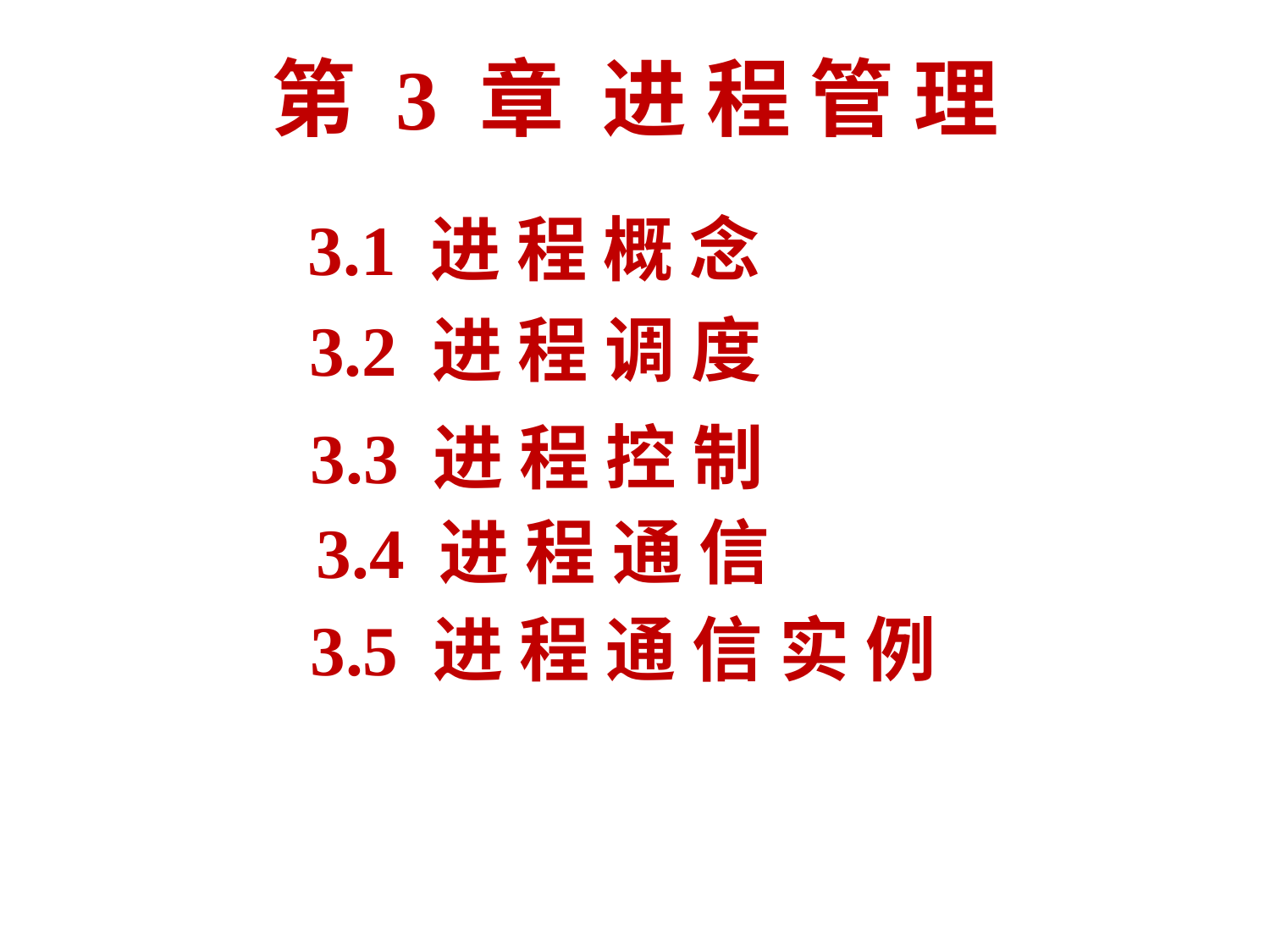

# 第 3 章  进 程 管 理
3.1 进 程 概 念
3.2 进 程 调 度
3.3 进 程 控 制
3.4 进 程 通 信
3.5 进 程 通 信 实 例
2021/9/3